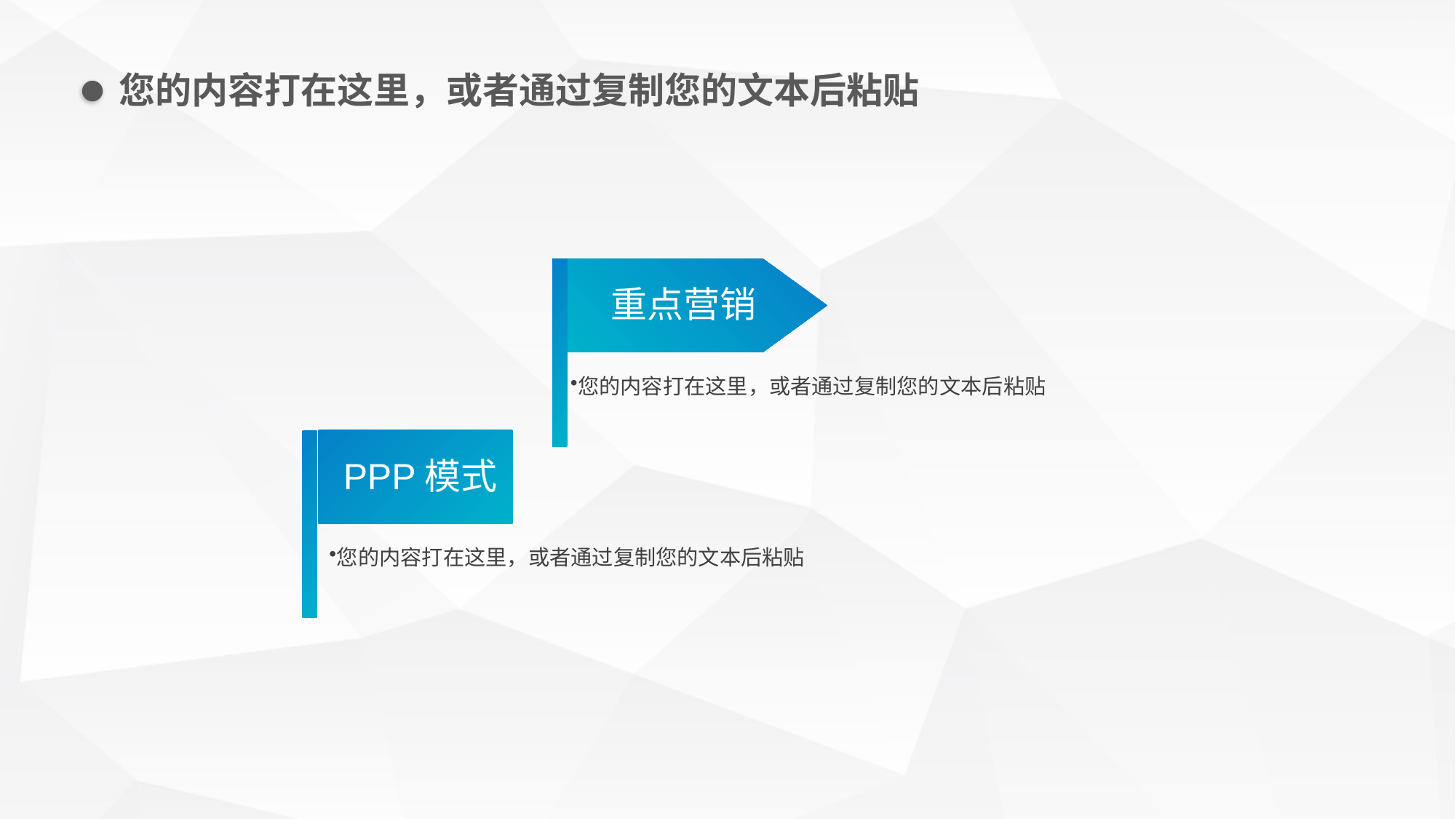

您的内容打在这里，或者通过复制您的文本后粘贴

重点营销
您的内容打在这里，或者通过复制您的文本后粘贴

PPP模式
您的内容打在这里，或者通过复制您的文本后粘贴